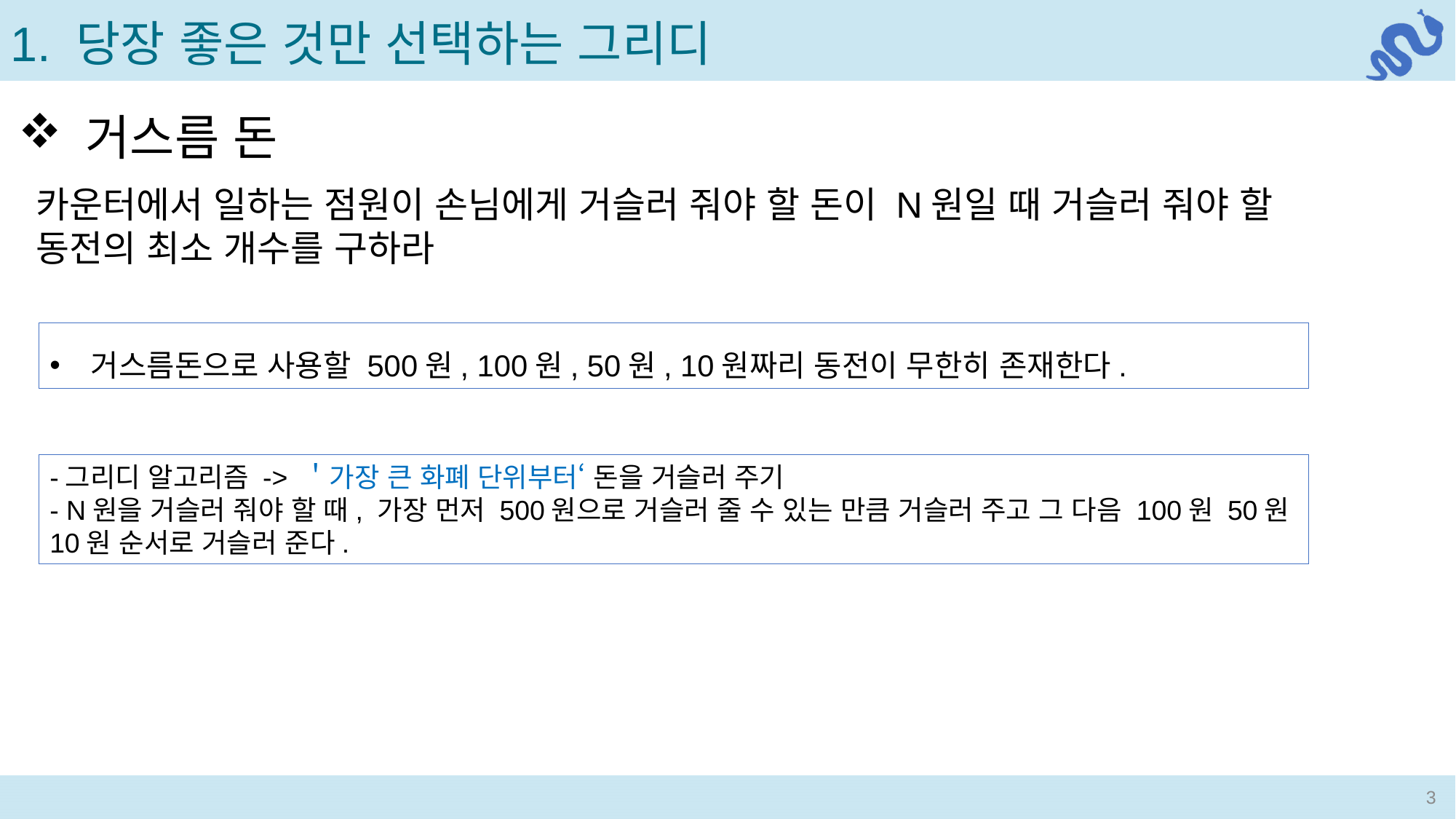

1. 당장 좋은 것만 선택하는 그리디
 거스름 돈
카운터에서 일하는 점원이 손님에게 거슬러 줘야 할 돈이 N원일 때 거슬러 줘야 할 동전의 최소 개수를 구하라
거스름돈으로 사용할 500원, 100원, 50원, 10원짜리 동전이 무한히 존재한다.
-그리디 알고리즘 -> ＇가장 큰 화폐 단위부터‘ 돈을 거슬러 주기
- N원을 거슬러 줘야 할 때, 가장 먼저 500원으로 거슬러 줄 수 있는 만큼 거슬러 주고 그 다음 100원 50원 10원 순서로 거슬러 준다.
3